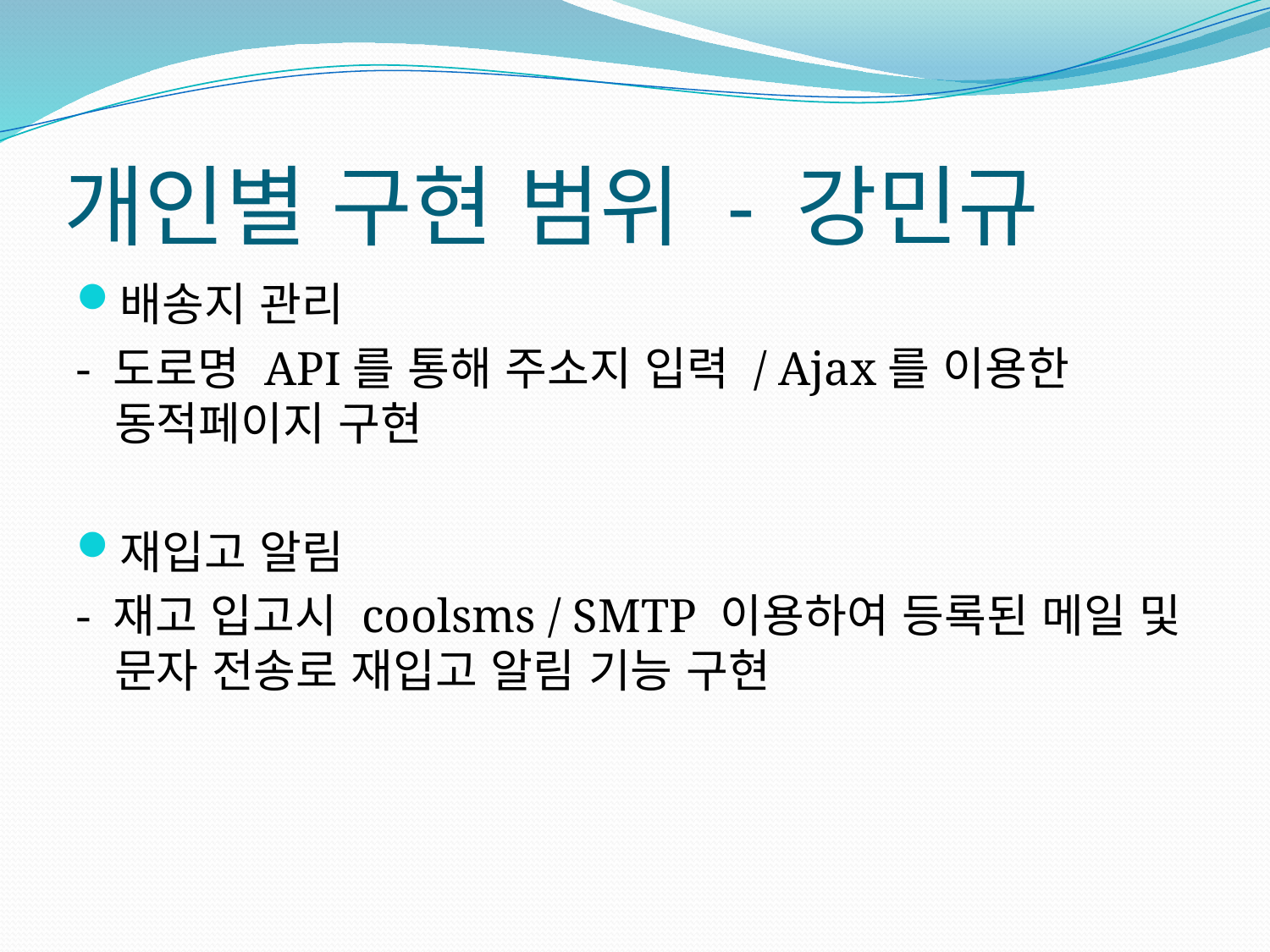

# 개인별 구현 범위 - 강민규
배송지 관리
- 도로명 API를 통해 주소지 입력 / Ajax를 이용한 동적페이지 구현

재입고 알림
- 재고 입고시 coolsms / SMTP 이용하여 등록된 메일 및 문자 전송로 재입고 알림 기능 구현